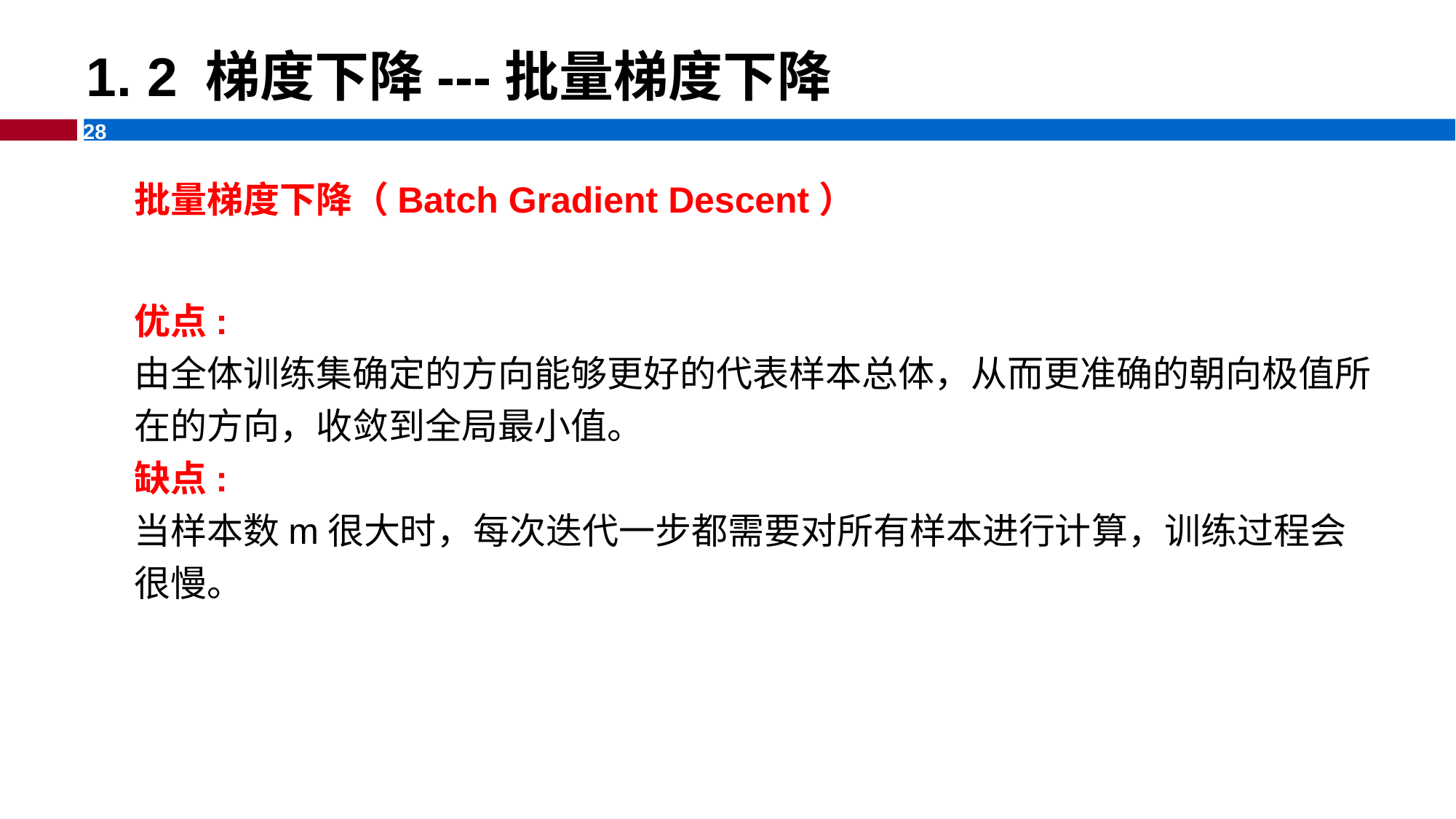

1. 2 梯度下降---批量梯度下降
批量梯度下降（Batch Gradient Descent）
优点:
由全体训练集确定的方向能够更好的代表样本总体，从而更准确的朝向极值所在的方向，收敛到全局最小值。
缺点:
当样本数m很大时，每次迭代一步都需要对所有样本进行计算，训练过程会很慢。